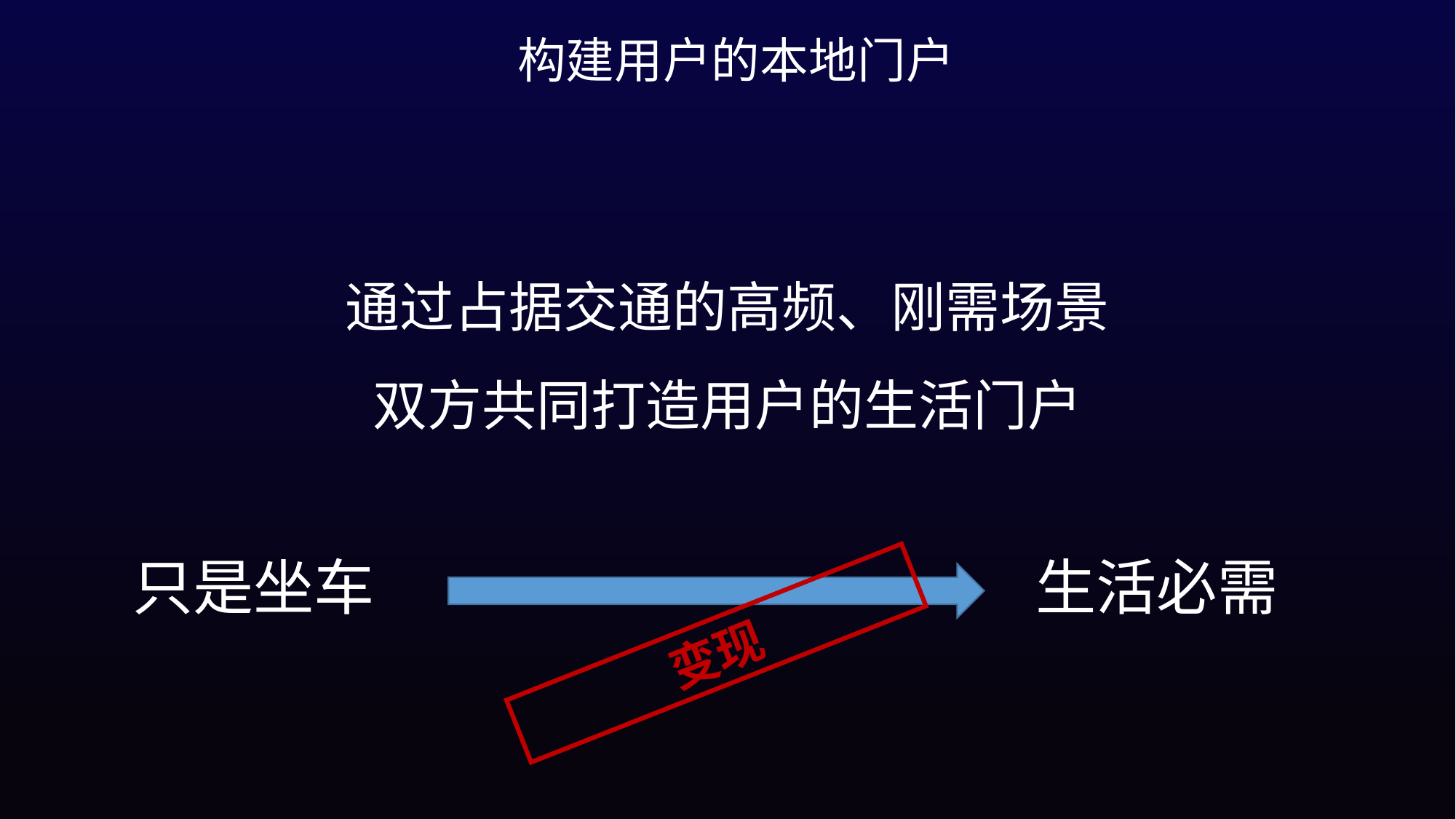

构建用户的本地门户
通过占据交通的高频、刚需场景
双方共同打造用户的生活门户
只是坐车
生活必需

变现